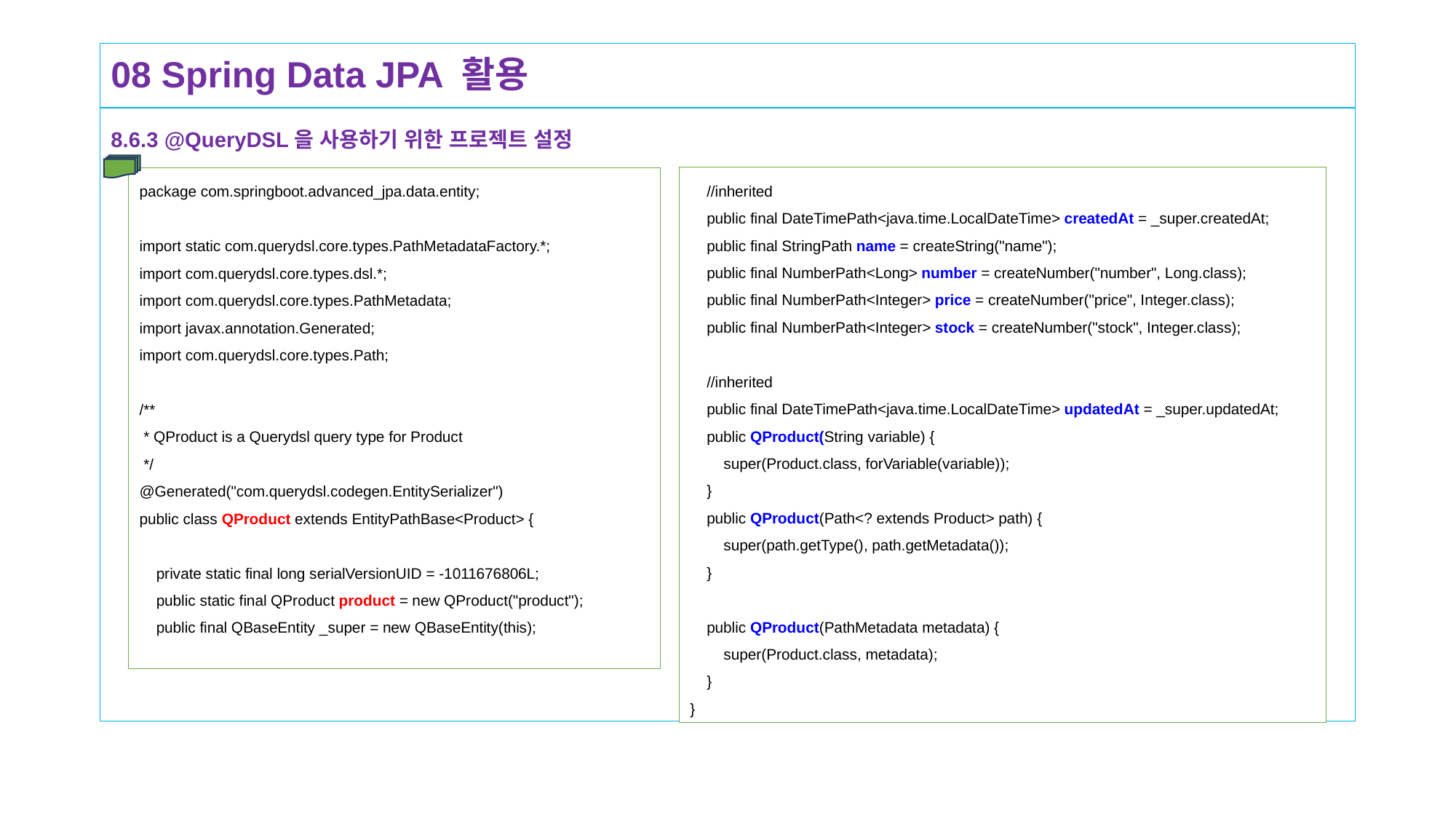

# 08 Spring Data JPA 활용
8.6.3 @QueryDSL을 사용하기 위한 프로젝트 설정

    //inherited
    public final DateTimePath<java.time.LocalDateTime> createdAt = _super.createdAt;
    public final StringPath name = createString("name");
    public final NumberPath<Long> number = createNumber("number", Long.class);
    public final NumberPath<Integer> price = createNumber("price", Integer.class);
    public final NumberPath<Integer> stock = createNumber("stock", Integer.class);

    //inherited
    public final DateTimePath<java.time.LocalDateTime> updatedAt = _super.updatedAt;
    public QProduct(String variable) {
        super(Product.class, forVariable(variable));
    }
    public QProduct(Path<? extends Product> path) {
        super(path.getType(), path.getMetadata());
    }

    public QProduct(PathMetadata metadata) {
        super(Product.class, metadata);
    }
}
package com.springboot.advanced_jpa.data.entity;

import static com.querydsl.core.types.PathMetadataFactory.*;
import com.querydsl.core.types.dsl.*;
import com.querydsl.core.types.PathMetadata;
import javax.annotation.Generated;
import com.querydsl.core.types.Path;

/**
 * QProduct is a Querydsl query type for Product
 */
@Generated("com.querydsl.codegen.EntitySerializer")
public class QProduct extends EntityPathBase<Product> {

    private static final long serialVersionUID = -1011676806L;
    public static final QProduct product = new QProduct("product");
    public final QBaseEntity _super = new QBaseEntity(this);